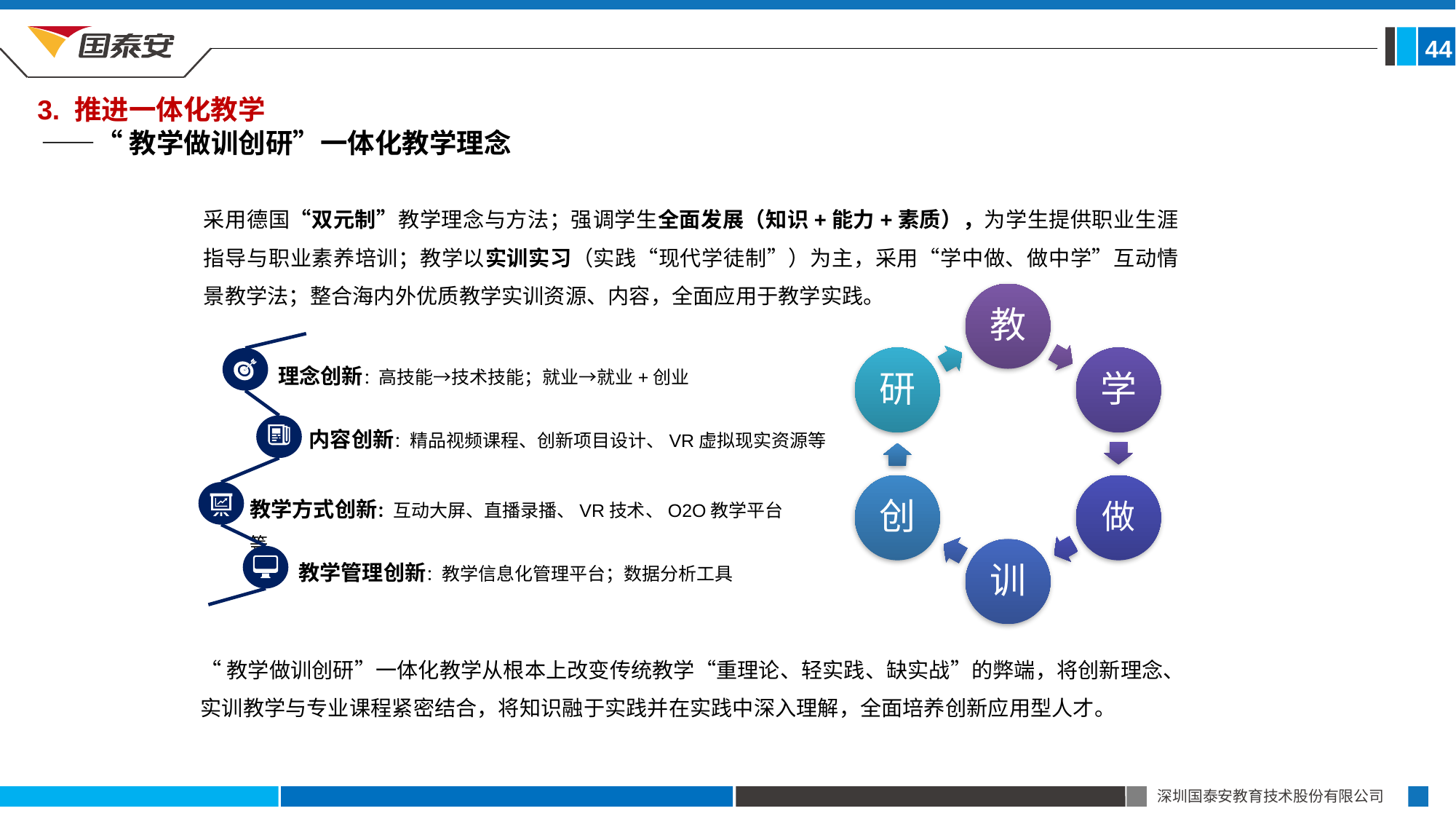

44
3. 推进一体化教学
——“教学做训创研”一体化教学理念
采用德国“双元制”教学理念与方法；强调学生全面发展（知识+能力+素质），为学生提供职业生涯指导与职业素养培训；教学以实训实习（实践“现代学徒制”）为主，采用“学中做、做中学”互动情景教学法；整合海内外优质教学实训资源、内容，全面应用于教学实践。
教

学

做

训

创

研

理念创新：高技能→技术技能；就业→就业+创业
内容创新：精品视频课程、创新项目设计、VR虚拟现实资源等
教学方式创新：互动大屏、直播录播、VR技术、O2O教学平台等
教学管理创新：教学信息化管理平台；数据分析工具
“教学做训创研”一体化教学从根本上改变传统教学“重理论、轻实践、缺实战”的弊端，将创新理念、实训教学与专业课程紧密结合，将知识融于实践并在实践中深入理解，全面培养创新应用型人才。